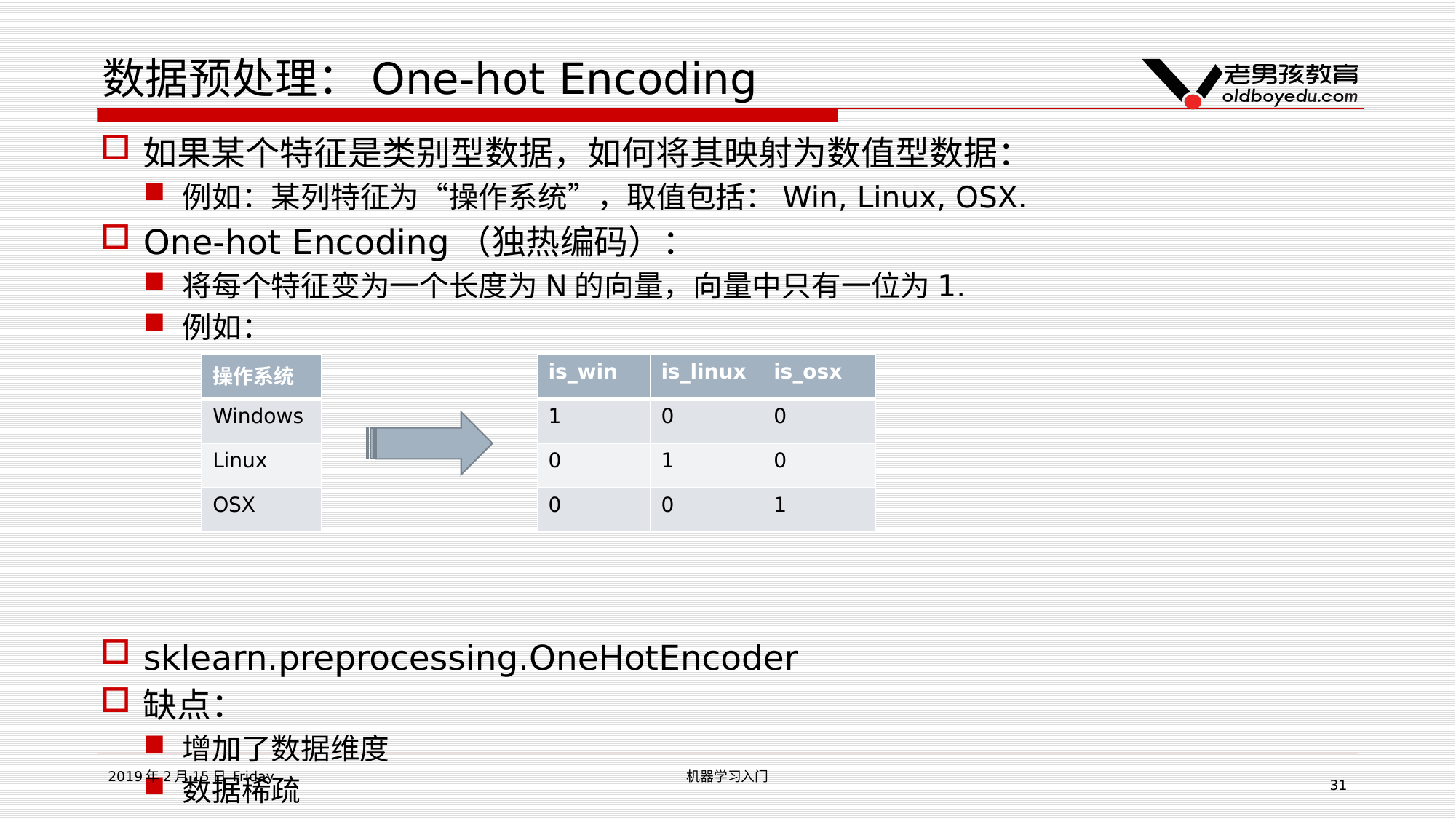

# 数据预处理：One-hot Encoding
如果某个特征是类别型数据，如何将其映射为数值型数据：
例如：某列特征为“操作系统”，取值包括：Win, Linux, OSX.
One-hot Encoding（独热编码）：
将每个特征变为一个长度为N的向量，向量中只有一位为1.
例如：

sklearn.preprocessing.OneHotEncoder
缺点：
增加了数据维度
数据稀疏
| 操作系统 |
| --- |
| Windows |
| Linux |
| OSX |
| is\_win | is\_linux | is\_osx |
| --- | --- | --- |
| 1 | 0 | 0 |
| 0 | 1 | 0 |
| 0 | 0 | 1 |

2019年2月15日 Friday
机器学习入门
31